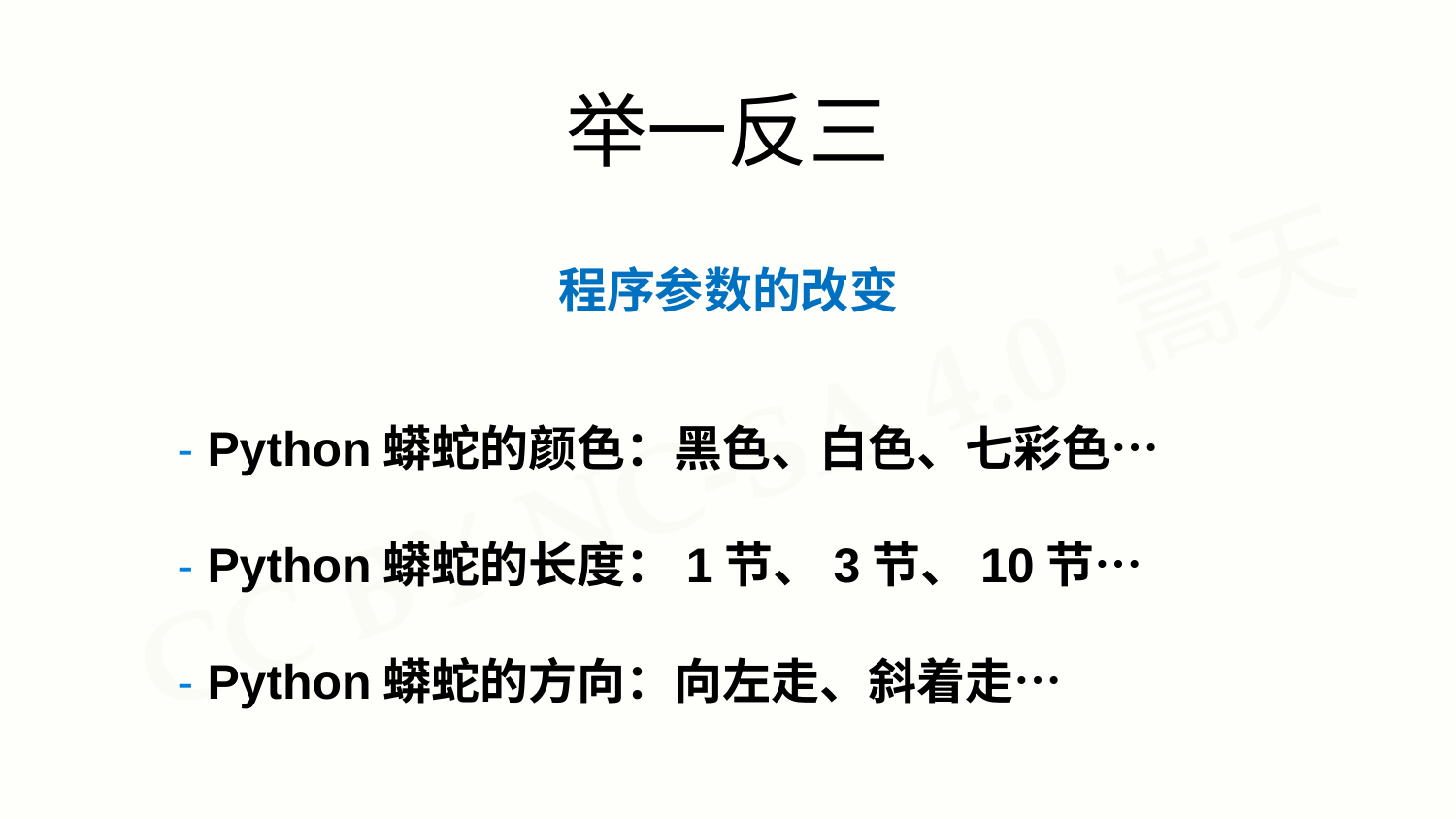

举一反三
程序参数的改变
            - Python蟒蛇的颜色：黑色、白色、七彩色…
            - Python蟒蛇的长度：1节、3节、10节…
            - Python蟒蛇的方向：向左走、斜着走…